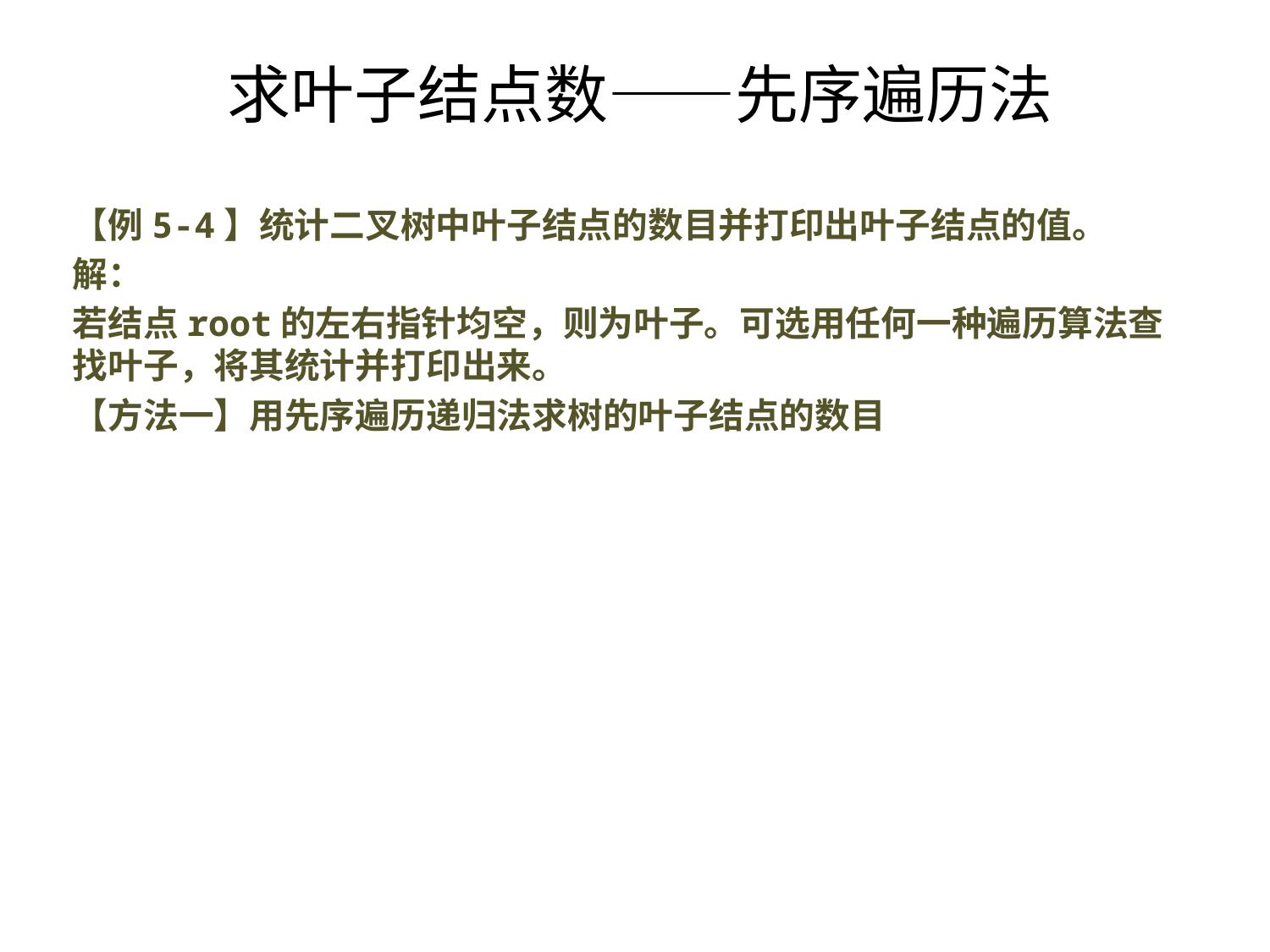

# 求叶子结点数——先序遍历法
【例5-4】统计二叉树中叶子结点的数目并打印出叶子结点的值。
解：
若结点root的左右指针均空，则为叶子。可选用任何一种遍历算法查找叶子，将其统计并打印出来。
【方法一】用先序遍历递归法求树的叶子结点的数目

147